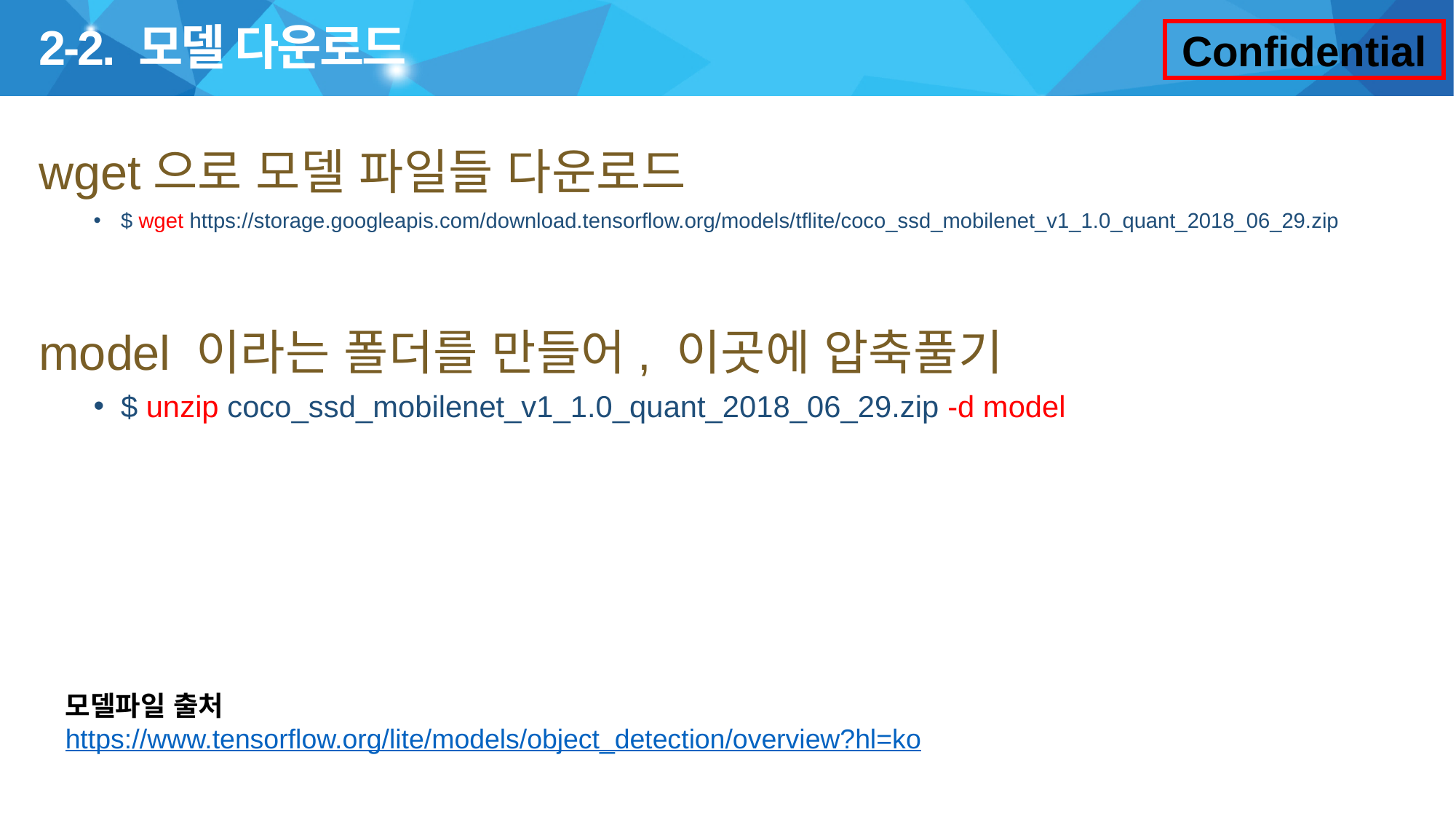

# 2-2. 모델 다운로드
wget으로 모델 파일들 다운로드
$ wget https://storage.googleapis.com/download.tensorflow.org/models/tflite/coco_ssd_mobilenet_v1_1.0_quant_2018_06_29.zip

model 이라는 폴더를 만들어, 이곳에 압축풀기
$ unzip coco_ssd_mobilenet_v1_1.0_quant_2018_06_29.zip -d model

모델파일 출처
https://www.tensorflow.org/lite/models/object_detection/overview?hl=ko